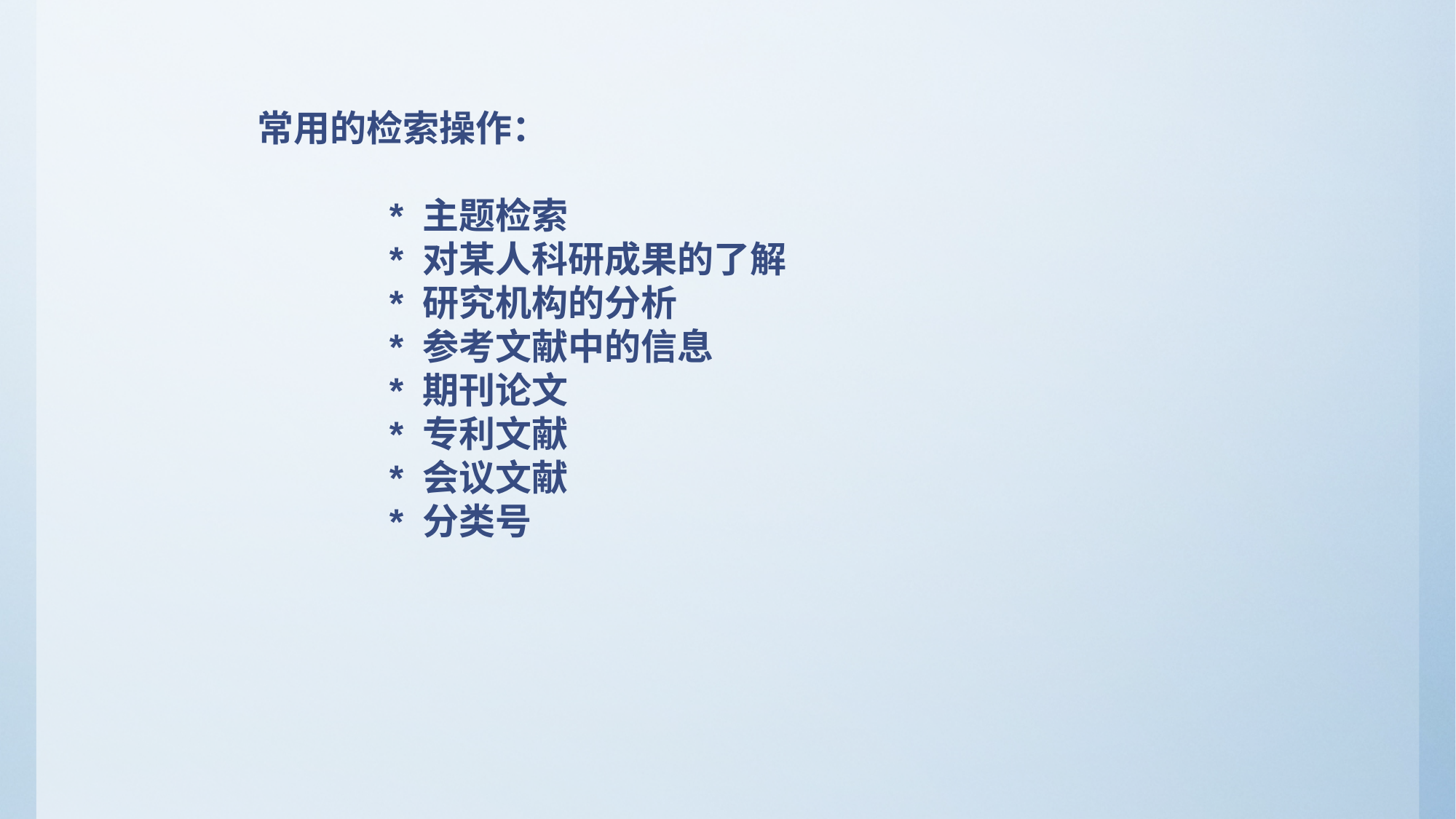

常用的检索操作：

             * 主题检索
             * 对某人科研成果的了解
             * 研究机构的分析
             * 参考文献中的信息
             * 期刊论文
             * 专利文献
             * 会议文献
             * 分类号